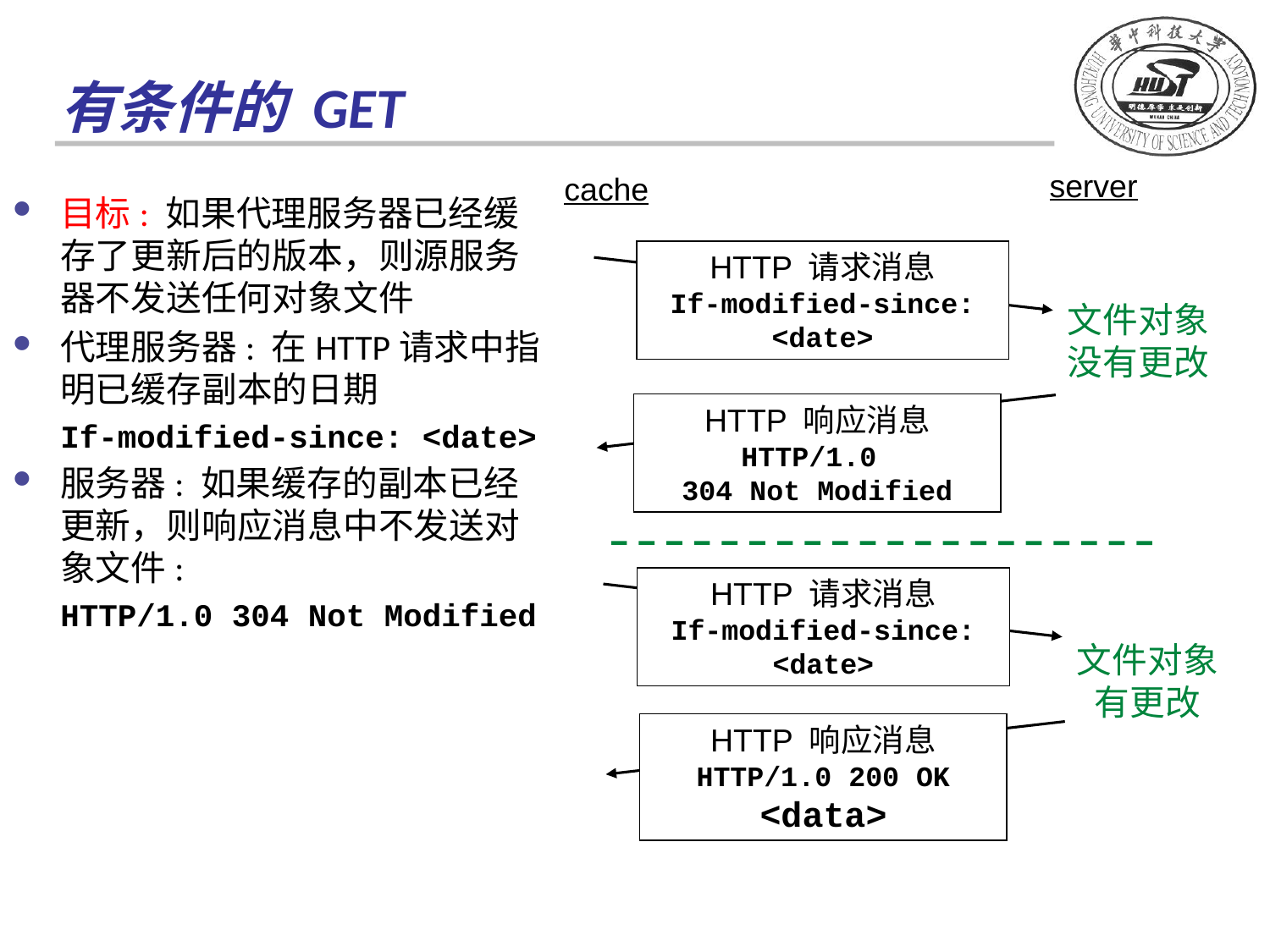

# 有条件的 GET
server
cache
目标: 如果代理服务器已经缓存了更新后的版本，则源服务器不发送任何对象文件
代理服务器: 在HTTP请求中指明已缓存副本的日期
If-modified-since: <date>
服务器: 如果缓存的副本已经更新，则响应消息中不发送对象文件:
HTTP/1.0 304 Not Modified
HTTP 请求消息
If-modified-since: <date>

文件对象
没有更改
HTTP 响应消息
HTTP/1.0
304 Not Modified

HTTP 请求消息
If-modified-since: <date>

文件对象
有更改
HTTP 响应消息
HTTP/1.0 200 OK
<data>